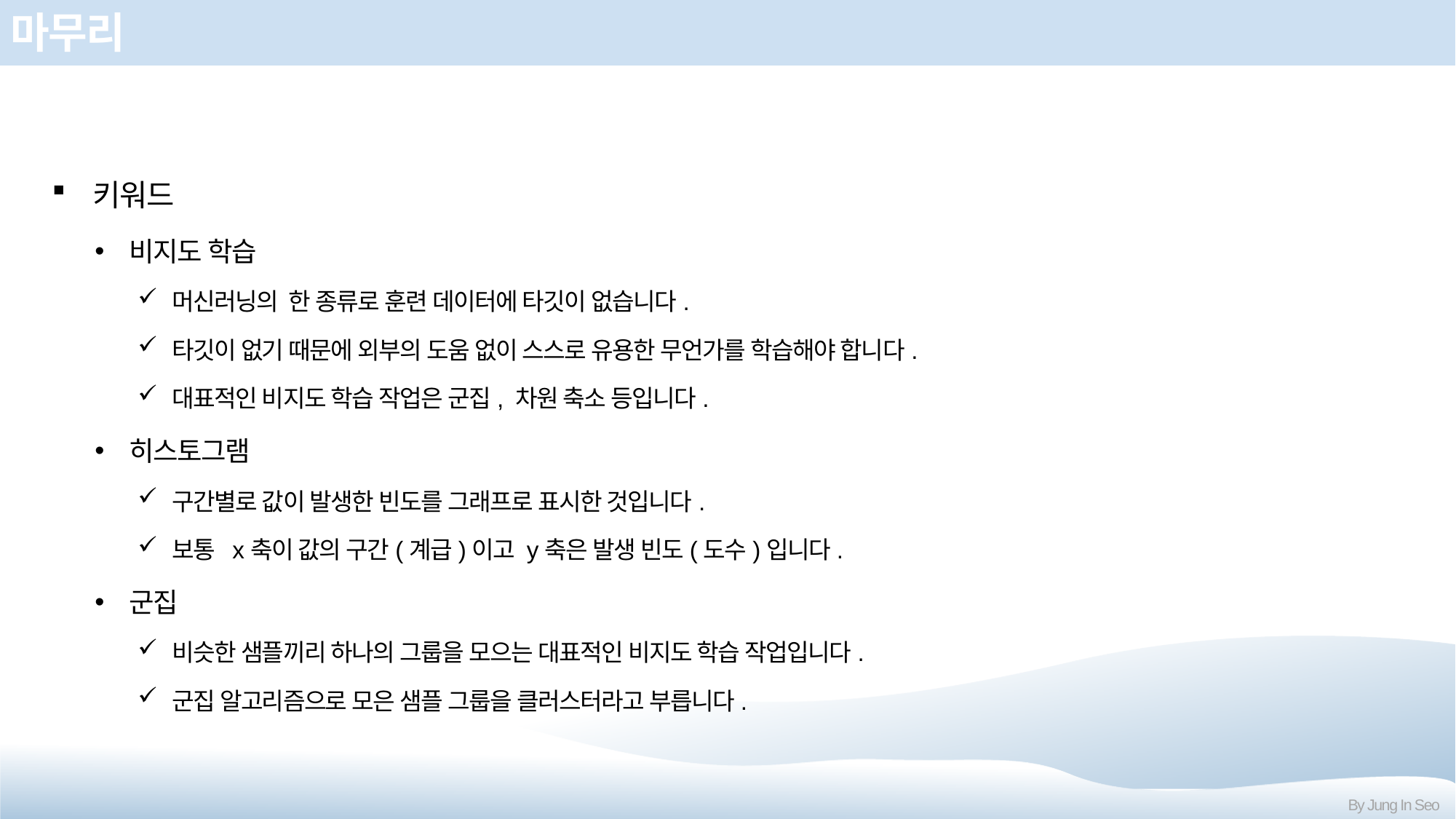

# 마무리
키워드
비지도 학습
머신러닝의  한 종류로 훈련 데이터에 타깃이 없습니다.
타깃이 없기 때문에 외부의 도움 없이 스스로 유용한 무언가를 학습해야 합니다.
대표적인 비지도 학습 작업은 군집, 차원 축소 등입니다.
히스토그램
구간별로 값이 발생한 빈도를 그래프로 표시한 것입니다.
보통  x축이 값의 구간(계급)이고 y축은 발생 빈도(도수)입니다.
군집
비슷한 샘플끼리 하나의 그룹을 모으는 대표적인 비지도 학습 작업입니다.
군집 알고리즘으로 모은 샘플 그룹을 클러스터라고 부릅니다.